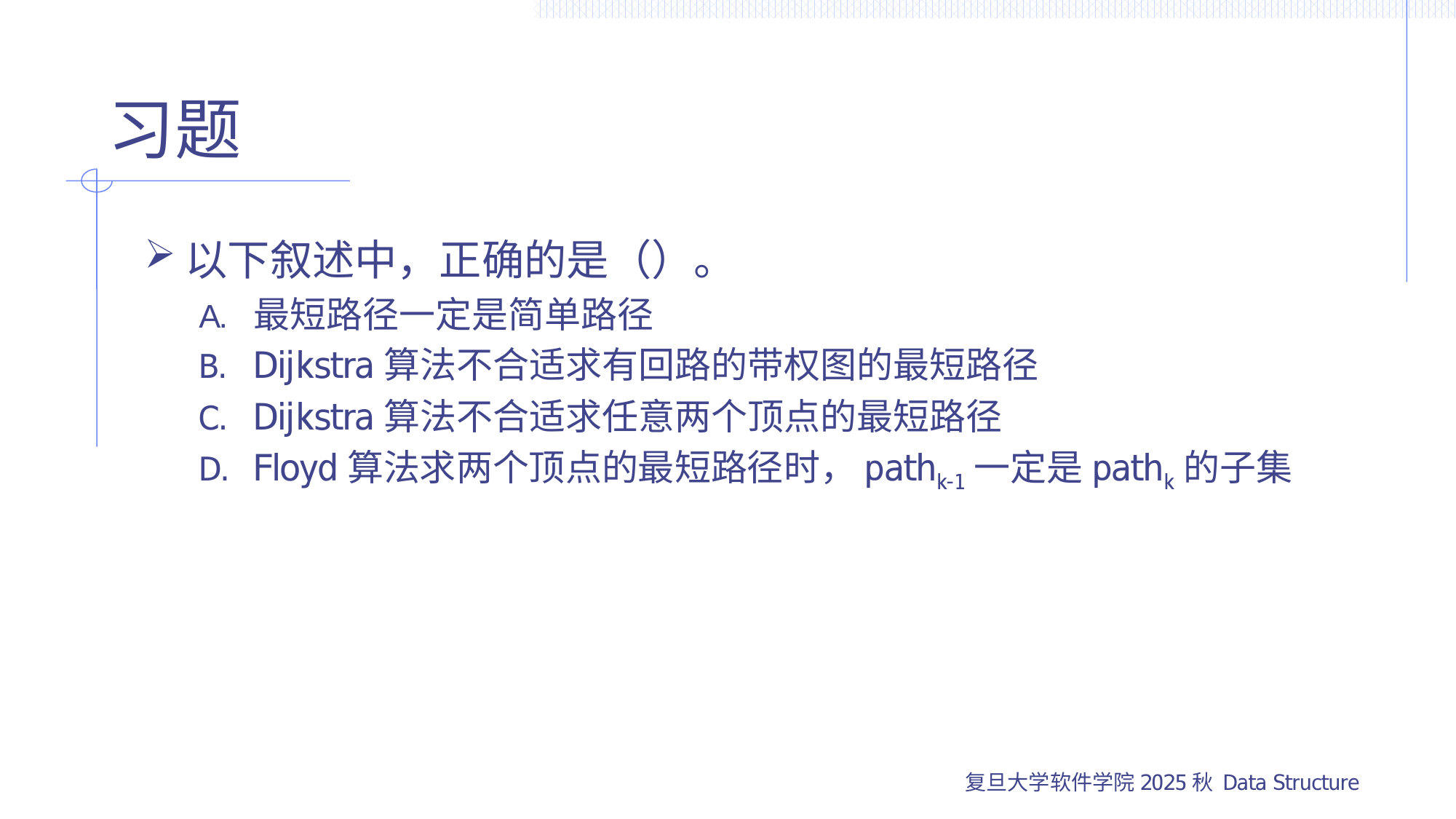

# 习题
以下叙述中，正确的是（）。
最短路径一定是简单路径
Dijkstra算法不合适求有回路的带权图的最短路径
Dijkstra算法不合适求任意两个顶点的最短路径
Floyd算法求两个顶点的最短路径时，pathk-1一定是pathk的子集